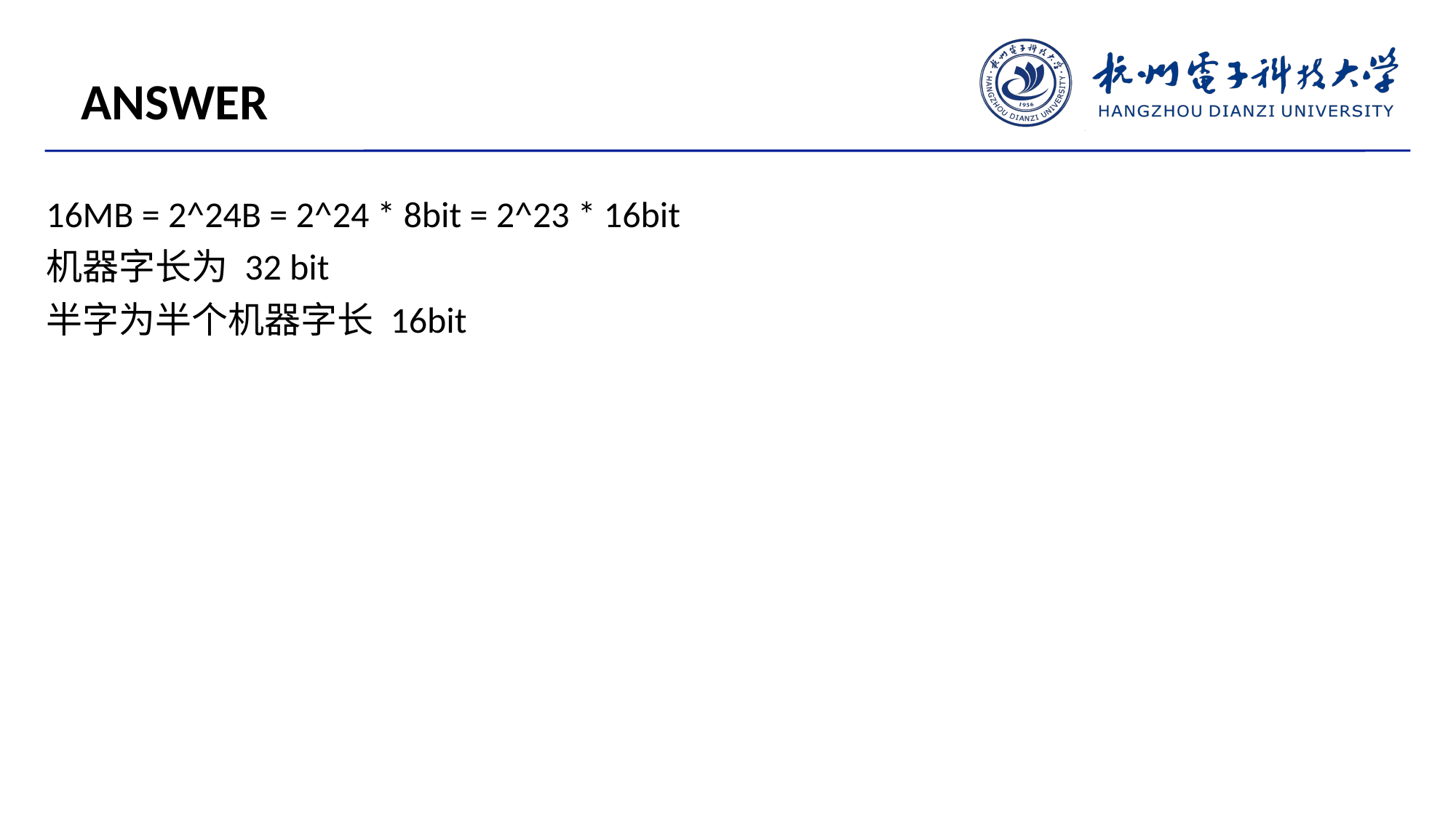

ANSWER
16MB = 2^24B = 2^24 * 8bit = 2^23 * 16bit
机器字长为 32 bit
半字为半个机器字长 16bit